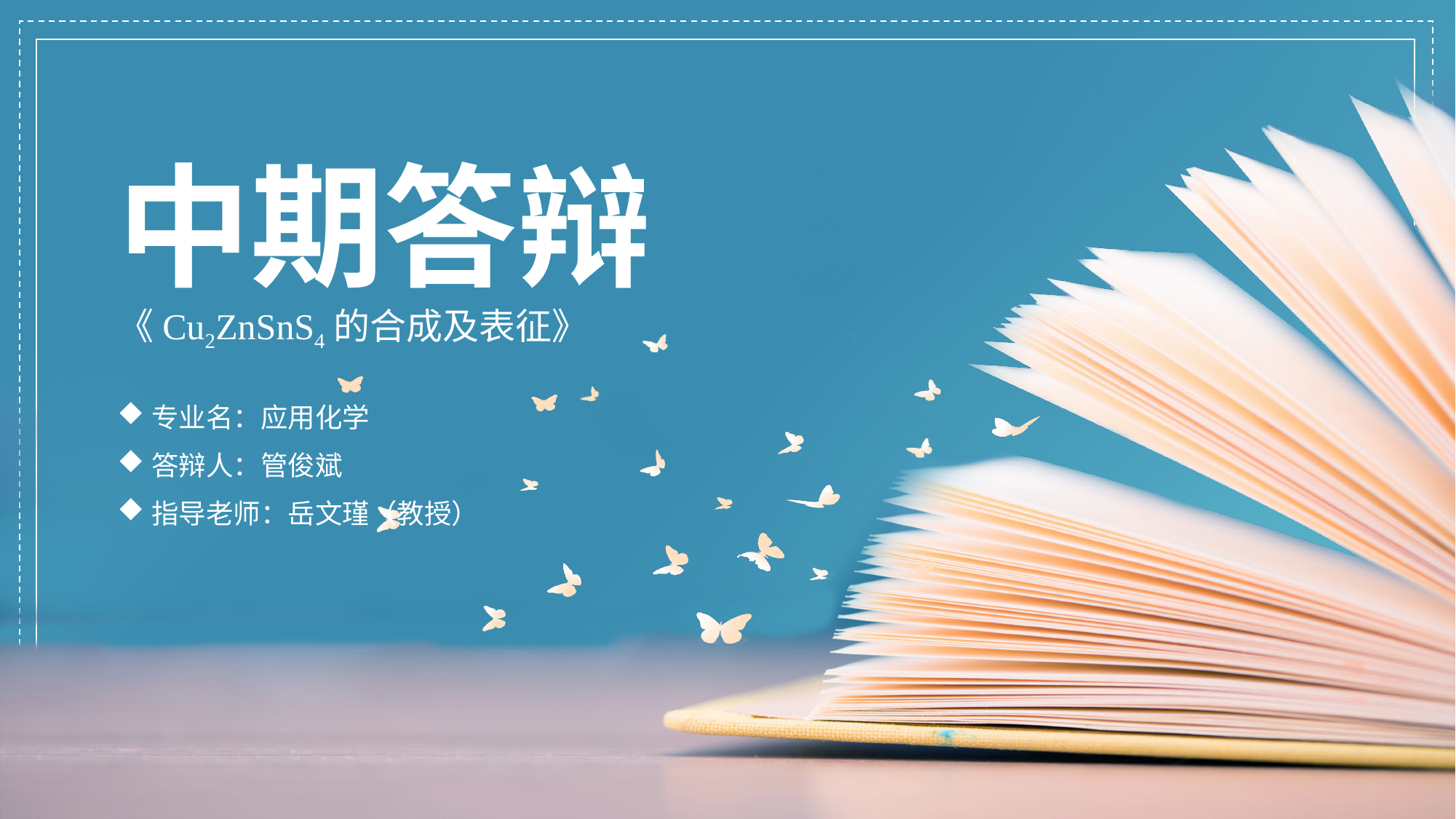

中期答辩
《Cu2ZnSnS4的合成及表征》
专业名：应用化学
答辩人：管俊斌
指导老师：岳文瑾（教授）
延时